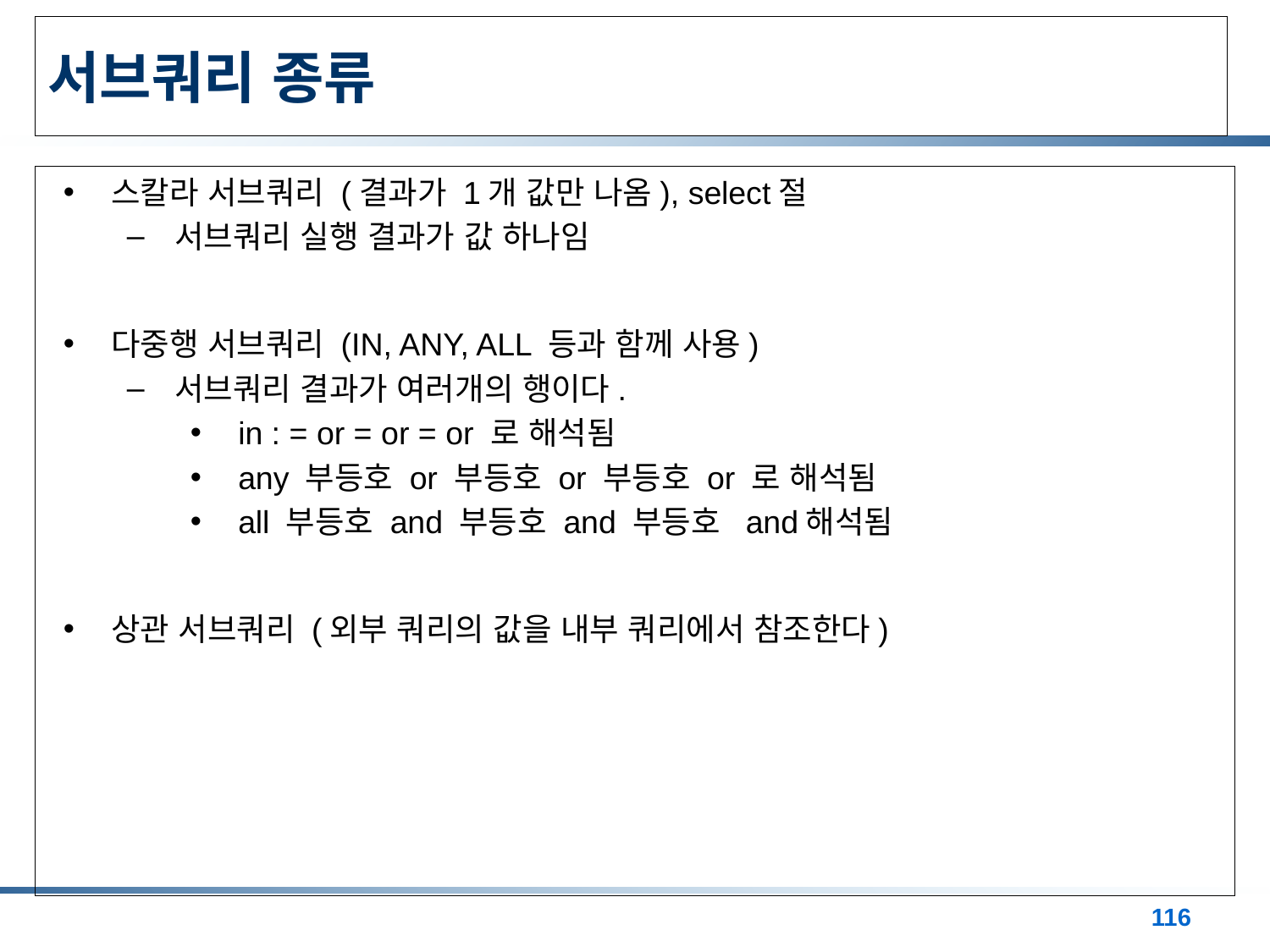

# 서브쿼리 종류
스칼라 서브쿼리 (결과가 1개 값만 나옴), select절
서브쿼리 실행 결과가 값 하나임

다중행 서브쿼리 (IN, ANY, ALL 등과 함께 사용)
서브쿼리 결과가 여러개의 행이다.
in : = or = or = or 로 해석됨
any 부등호 or 부등호 or 부등호 or 로 해석됨
all 부등호 and 부등호 and 부등호  and해석됨

상관 서브쿼리 (외부 쿼리의 값을 내부 쿼리에서 참조한다)